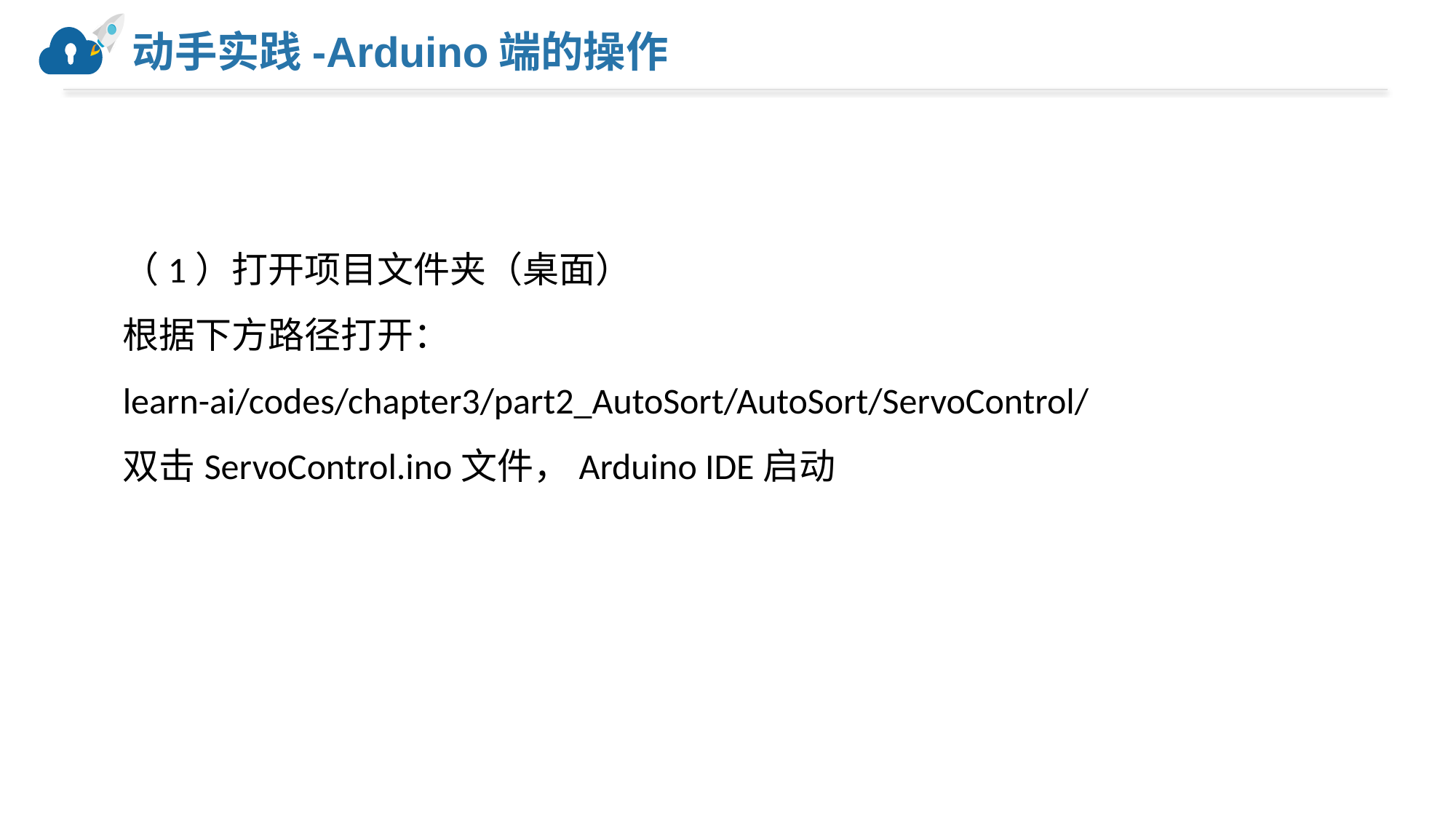

# 动手实践-Arduino端的操作
（1）打开项目文件夹（桌面）
根据下方路径打开：
learn-ai/codes/chapter3/part2_AutoSort/AutoSort/ServoControl/
双击ServoControl.ino文件，Arduino IDE启动